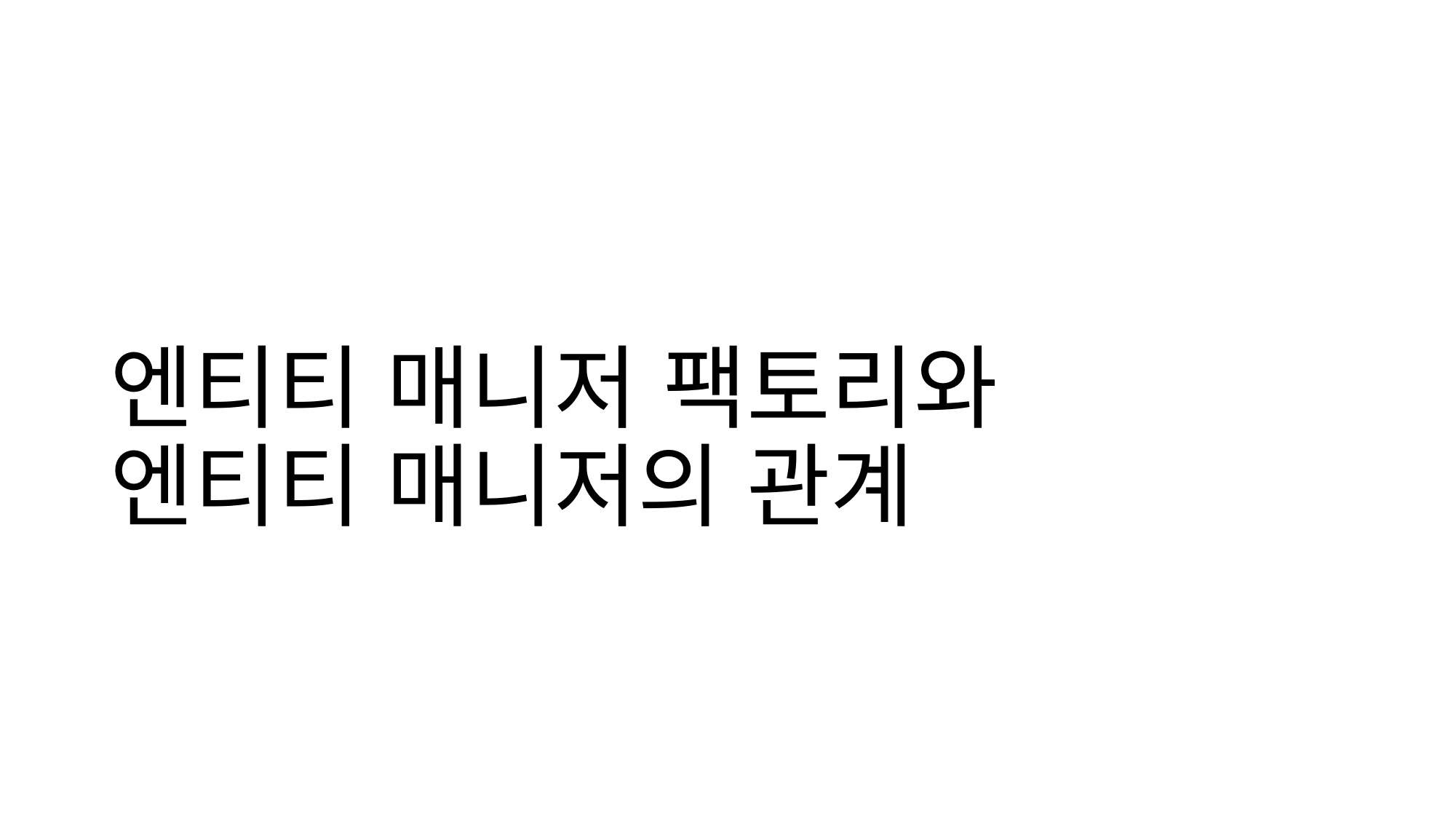

# 엔티티 매니저 팩토리와 엔티티 매니저의 관계